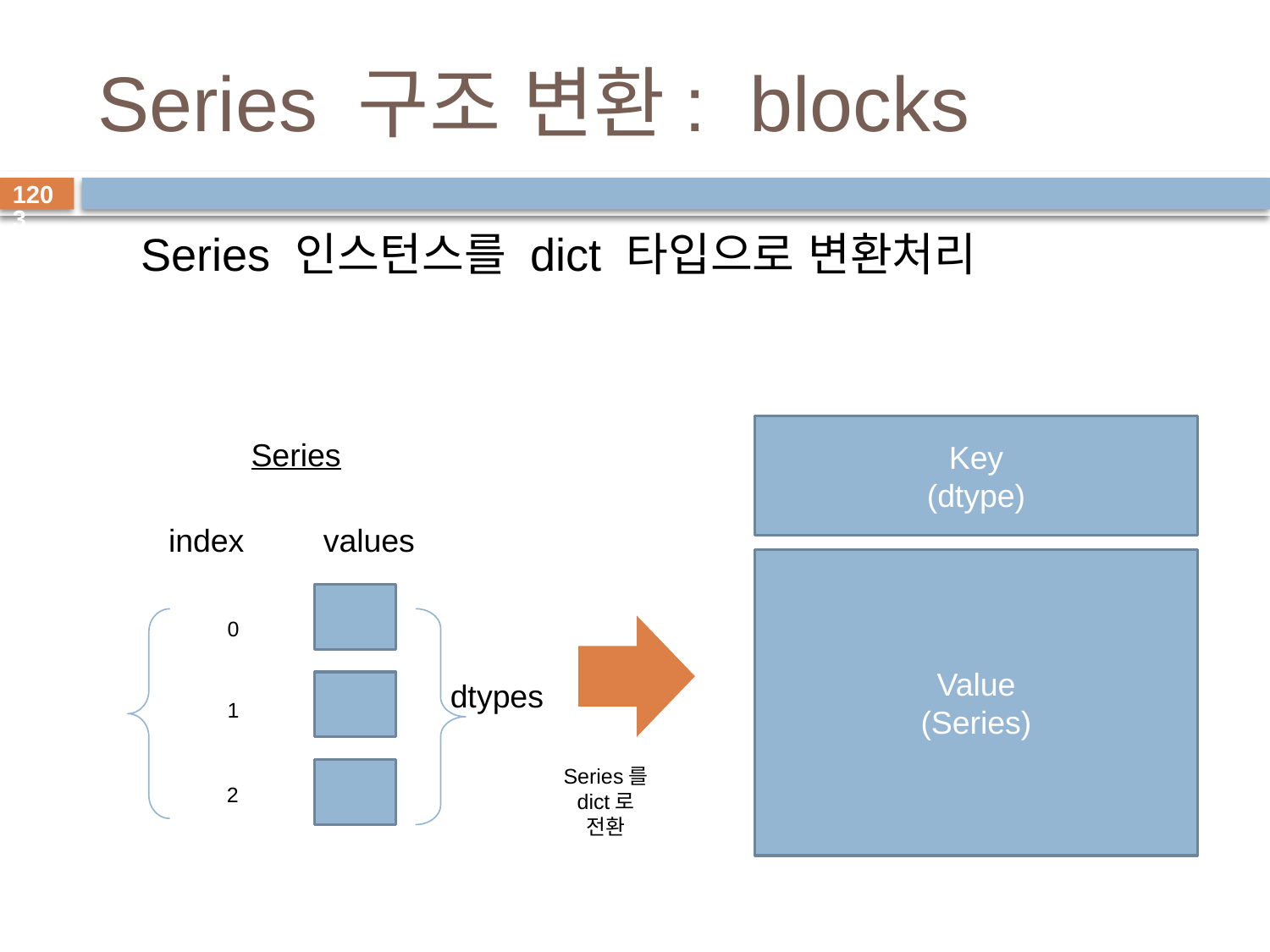

# Series 구조 변환:  blocks
1203
Series 인스턴스를 dict 타입으로 변환처리
Key
(dtype)
Series
index
values

0

1

2
dtypes
Value
(Series)

Series를
dict로
전환